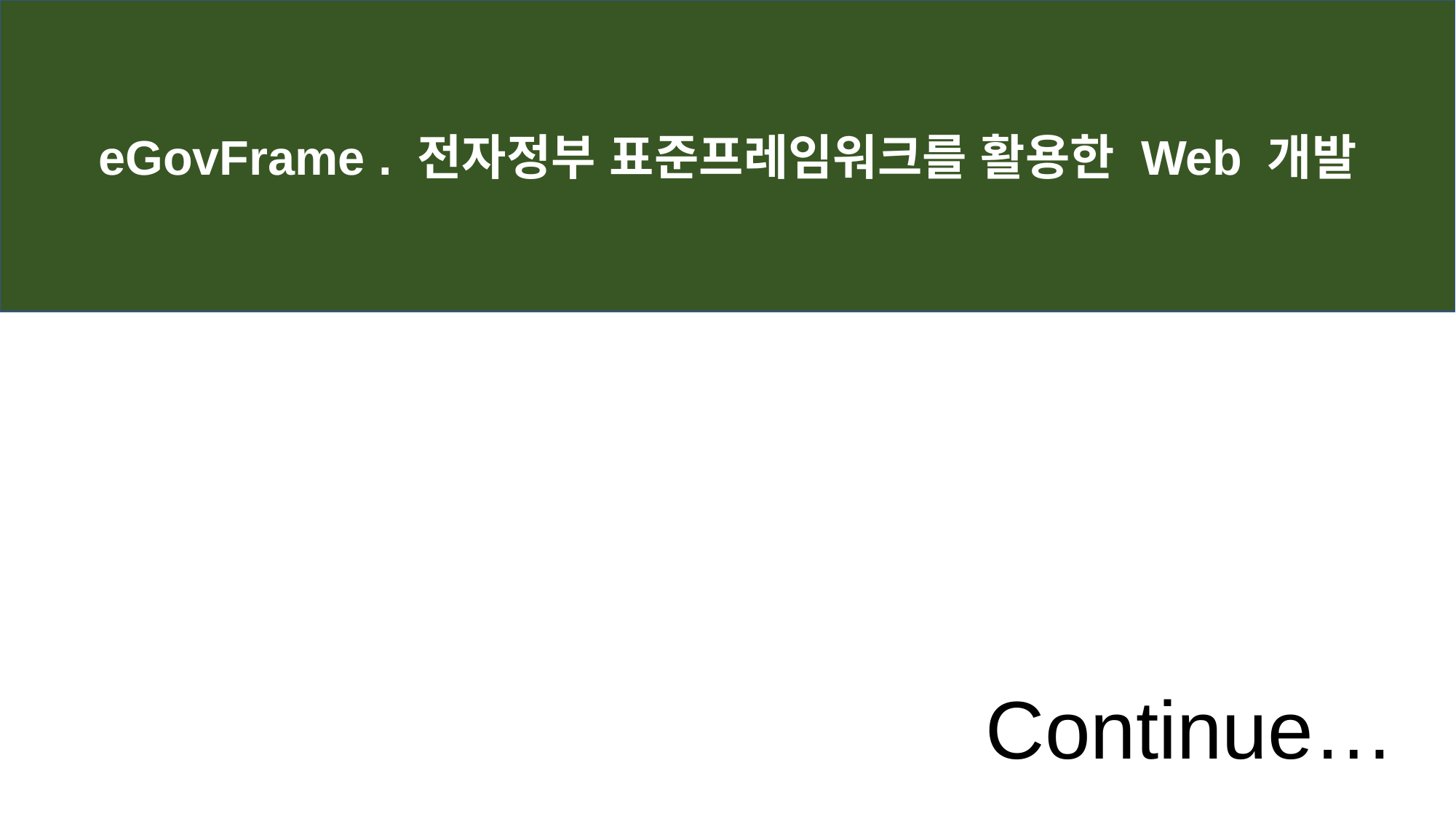

eGovFrame . 전자정부 표준프레임워크를 활용한 Web 개발
Continue…